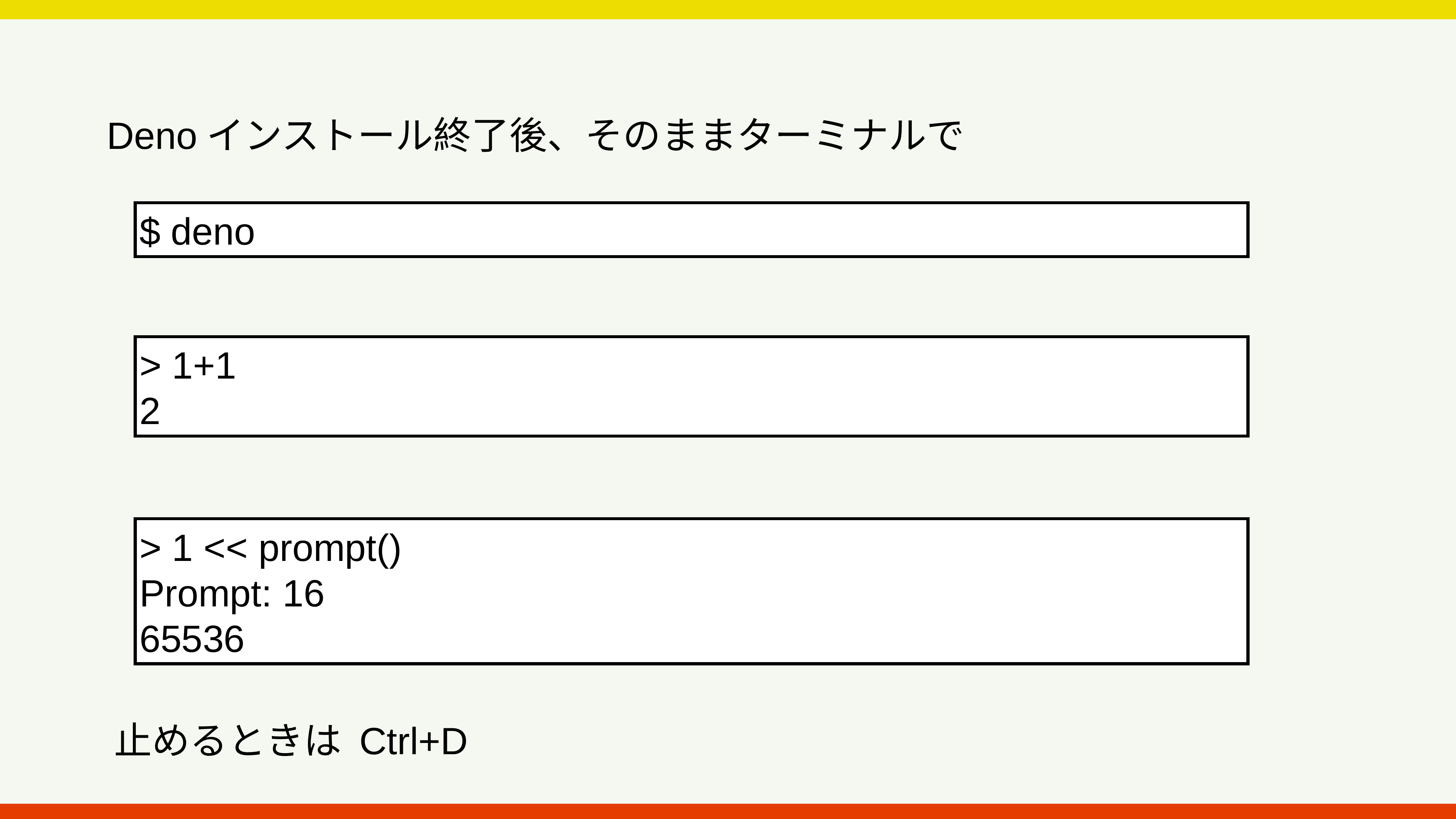

Denoインストール終了後、そのままターミナルで
$ deno
> 1+1
2
> 1 << prompt()
Prompt: 16
65536
止めるときは Ctrl+D